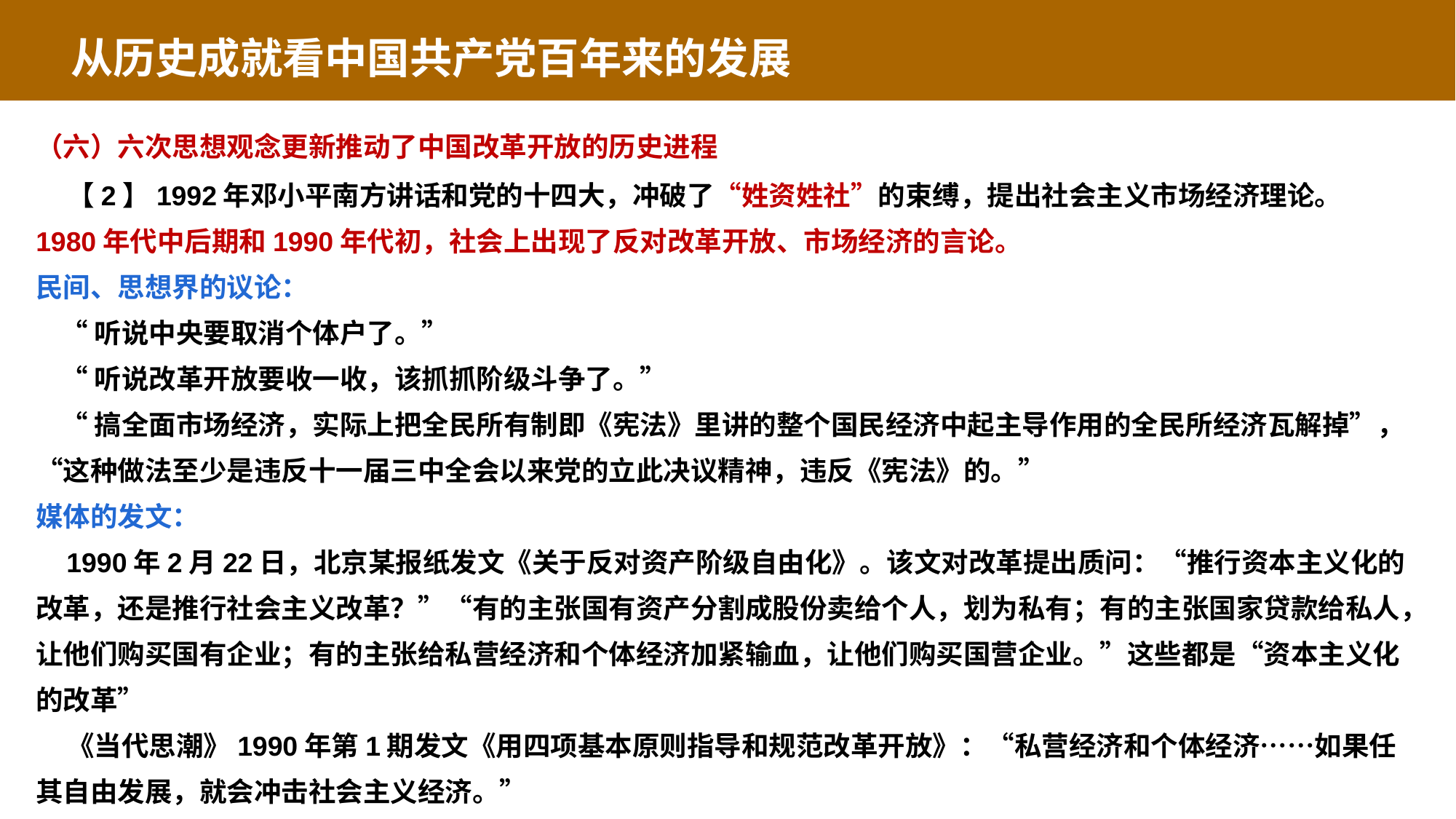

从历史成就看中国共产党百年来的发展
（六）六次思想观念更新推动了中国改革开放的历史进程
    【2】1992年邓小平南方讲话和党的十四大，冲破了“姓资姓社”的束缚，提出社会主义市场经济理论。
1980年代中后期和1990年代初，社会上出现了反对改革开放、市场经济的言论。
民间、思想界的议论：
    “听说中央要取消个体户了。”
    “听说改革开放要收一收，该抓抓阶级斗争了。”
    “搞全面市场经济，实际上把全民所有制即《宪法》里讲的整个国民经济中起主导作用的全民所经济瓦解掉”，“这种做法至少是违反十一届三中全会以来党的立此决议精神，违反《宪法》的。”
媒体的发文：
    1990年2月22日，北京某报纸发文《关于反对资产阶级自由化》。该文对改革提出质问：“推行资本主义化的改革，还是推行社会主义改革？”“有的主张国有资产分割成股份卖给个人，划为私有；有的主张国家贷款给私人，让他们购买国有企业；有的主张给私营经济和个体经济加紧输血，让他们购买国营企业。”这些都是“资本主义化的改革”
    《当代思潮》1990年第1期发文《用四项基本原则指导和规范改革开放》：“私营经济和个体经济……如果任其自由发展，就会冲击社会主义经济。”